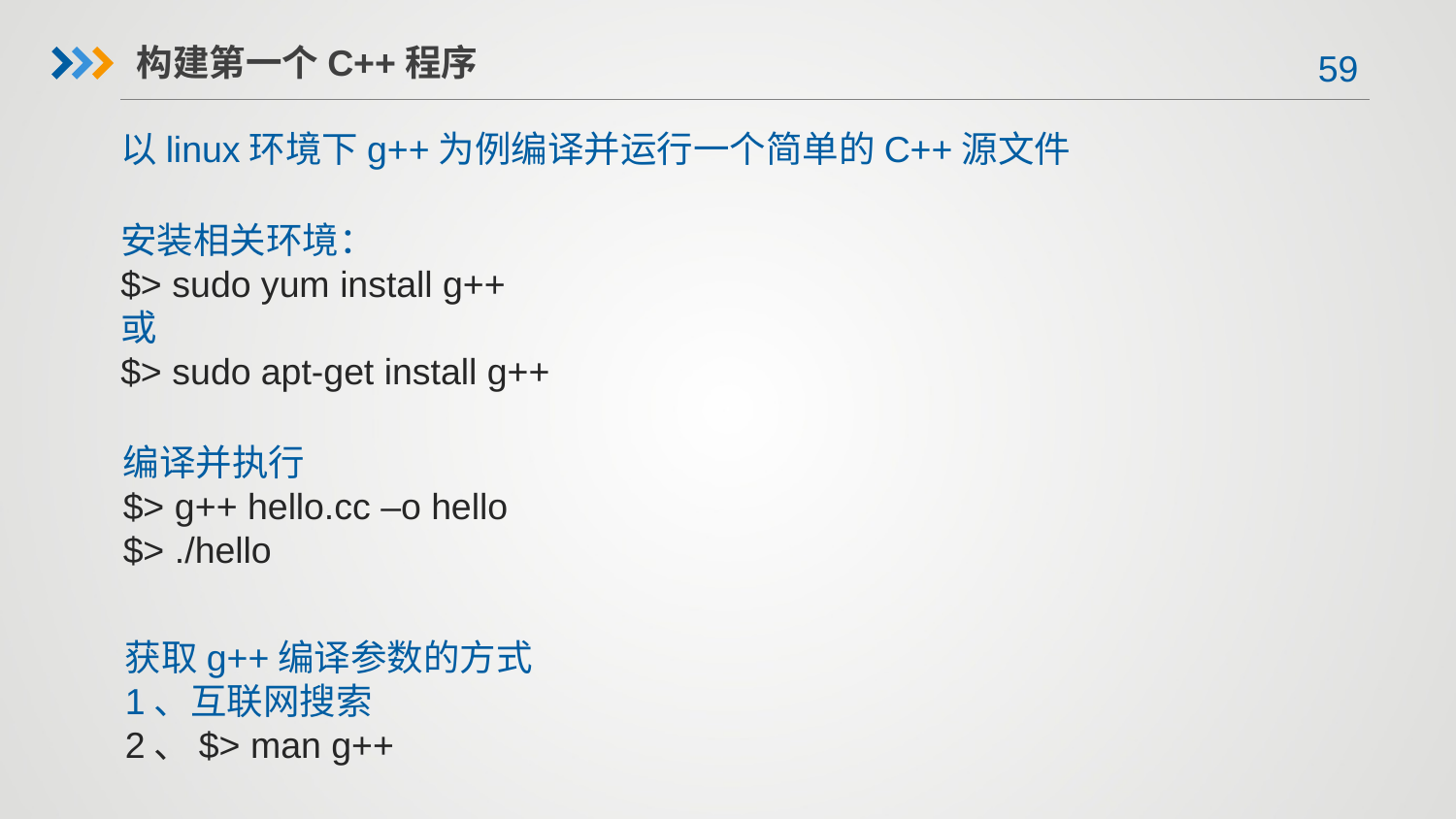

构建第一个C++程序
以linux环境下g++为例编译并运行一个简单的C++源文件
安装相关环境：
$> sudo yum install g++
或
$> sudo apt-get install g++
编译并执行
$> g++ hello.cc –o hello
$> ./hello
获取g++编译参数的方式
1、互联网搜索
2、$> man g++